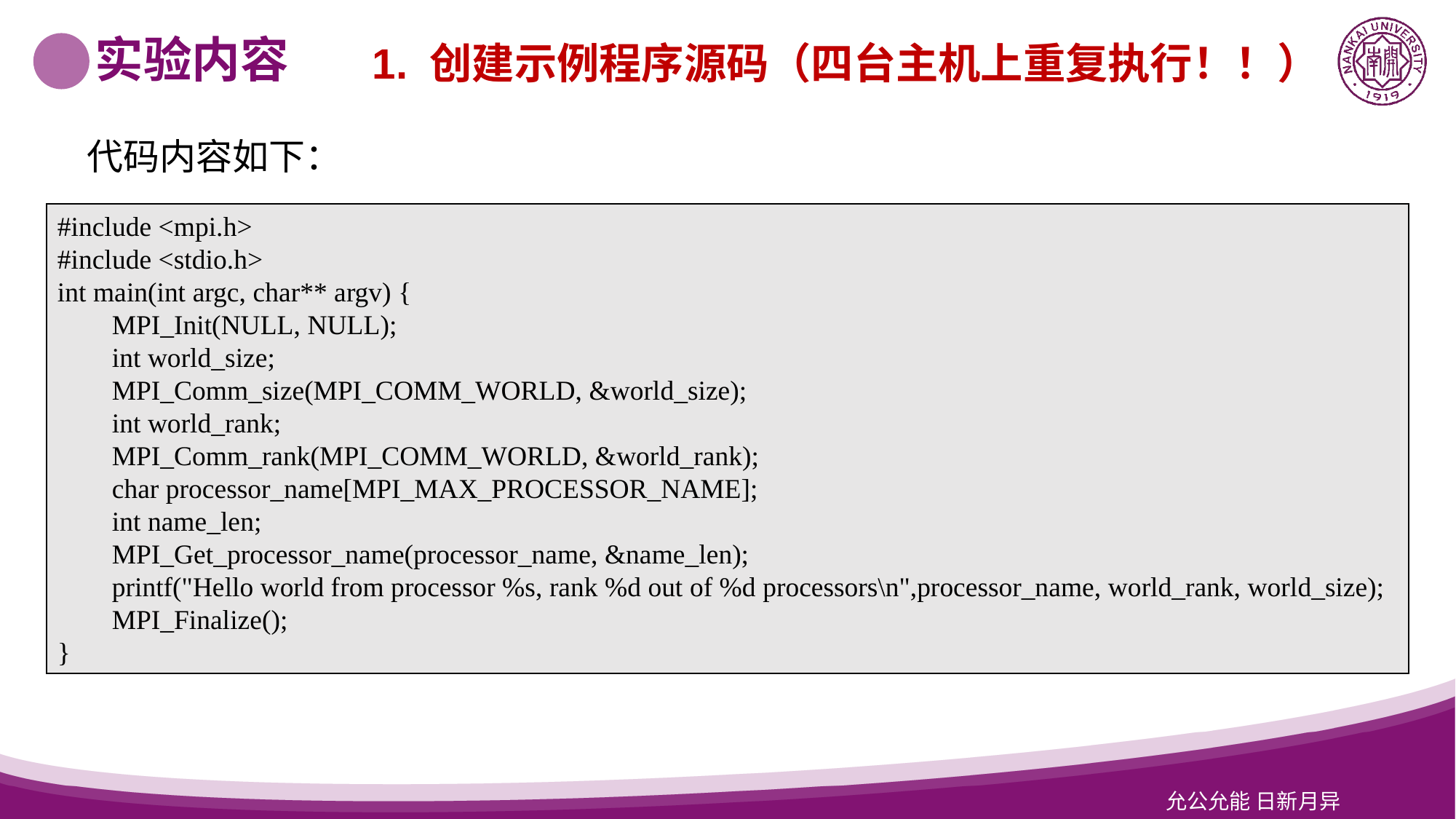

实验内容
1. 创建示例程序源码（四台主机上重复执行！！）
代码内容如下：
#include <mpi.h>
#include <stdio.h>
int main(int argc, char** argv) {
MPI_Init(NULL, NULL);
int world_size;
MPI_Comm_size(MPI_COMM_WORLD, &world_size);
int world_rank;
MPI_Comm_rank(MPI_COMM_WORLD, &world_rank);
char processor_name[MPI_MAX_PROCESSOR_NAME];
int name_len;
MPI_Get_processor_name(processor_name, &name_len);
printf("Hello world from processor %s, rank %d out of %d processors\n",processor_name, world_rank, world_size);
MPI_Finalize();
}